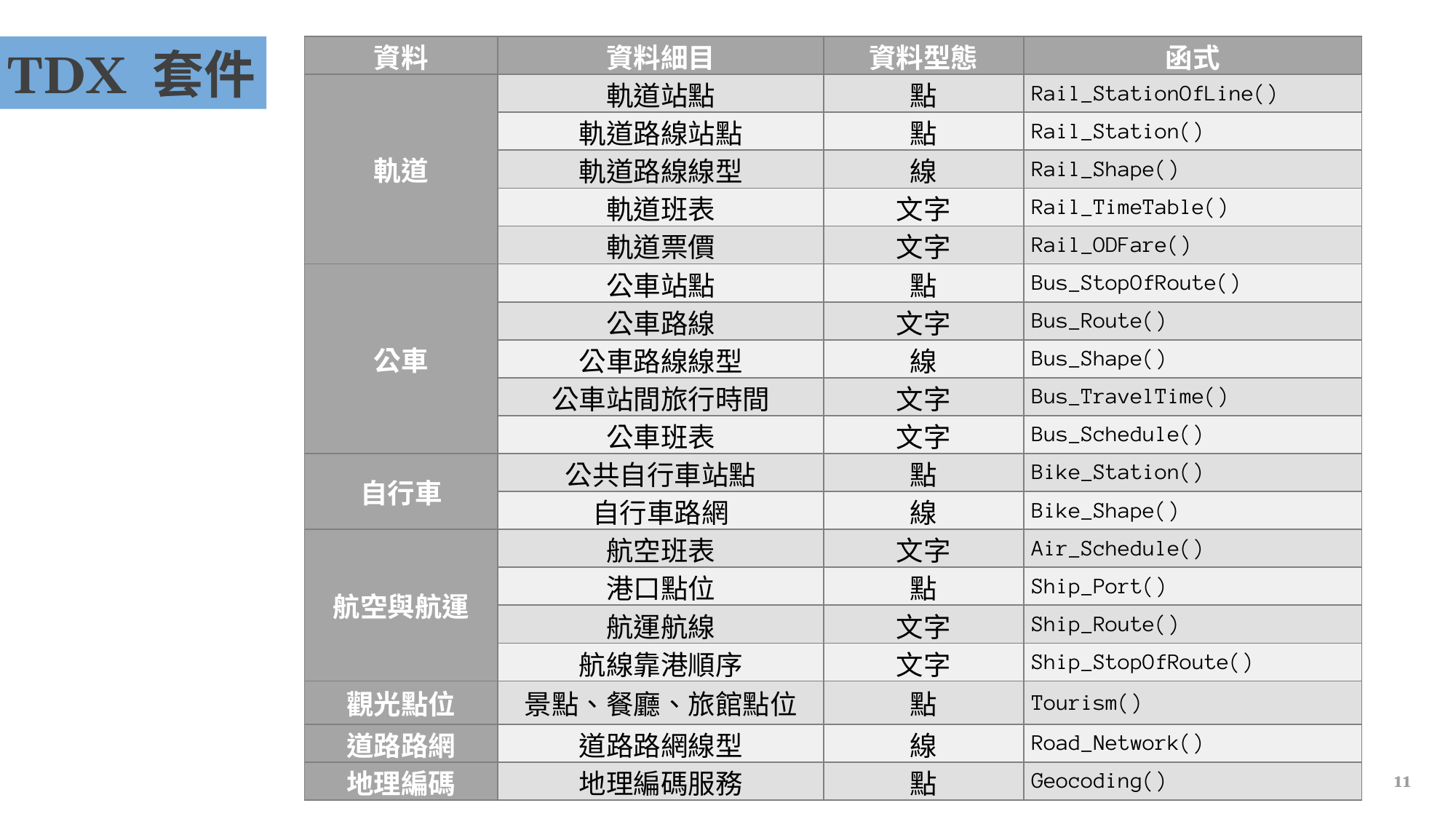

TDX 套件
| 資料 | 資料細目 | 資料型態 | 函式 |
| --- | --- | --- | --- |
| 軌道 | 軌道站點 | 點 | Rail\_StationOfLine() |
|  | 軌道路線站點 | 點 | Rail\_Station() |
|  | 軌道路線線型 | 線 | Rail\_Shape() |
|  | 軌道班表 | 文字 | Rail\_TimeTable() |
|  | 軌道票價 | 文字 | Rail\_ODFare() |
| 公車 | 公車站點 | 點 | Bus\_StopOfRoute() |
|  | 公車路線 | 文字 | Bus\_Route() |
|  | 公車路線線型 | 線 | Bus\_Shape() |
|  | 公車站間旅行時間 | 文字 | Bus\_TravelTime() |
|  | 公車班表 | 文字 | Bus\_Schedule() |
| 自行車 | 公共自行車站點 | 點 | Bike\_Station() |
|  | 自行車路網 | 線 | Bike\_Shape() |
| 航空與航運 | 航空班表 | 文字 | Air\_Schedule() |
|  | 港口點位 | 點 | Ship\_Port() |
|  | 航運航線 | 文字 | Ship\_Route() |
|  | 航線靠港順序 | 文字 | Ship\_StopOfRoute() |
| 觀光點位 | 景點、餐廳、旅館點位 | 點 | Tourism() |
| 道路路網 | 道路路網線型 | 線 | Road\_Network() |
| 地理編碼 | 地理編碼服務 | 點 | Geocoding() |
11